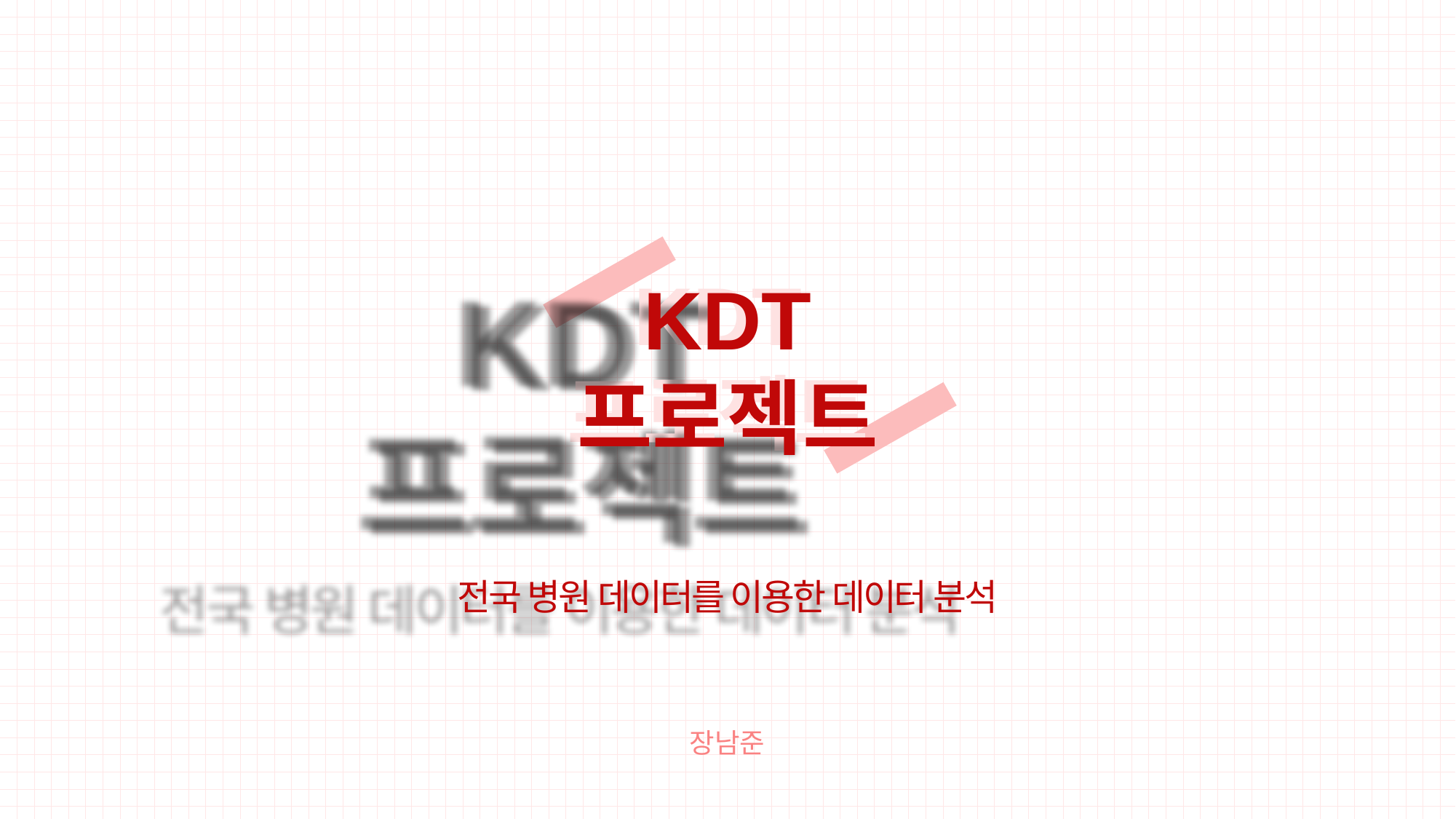

KDT
프로젝트
KDT
프로젝트

전국 병원 데이터를 이용한 데이터 분석
장남준